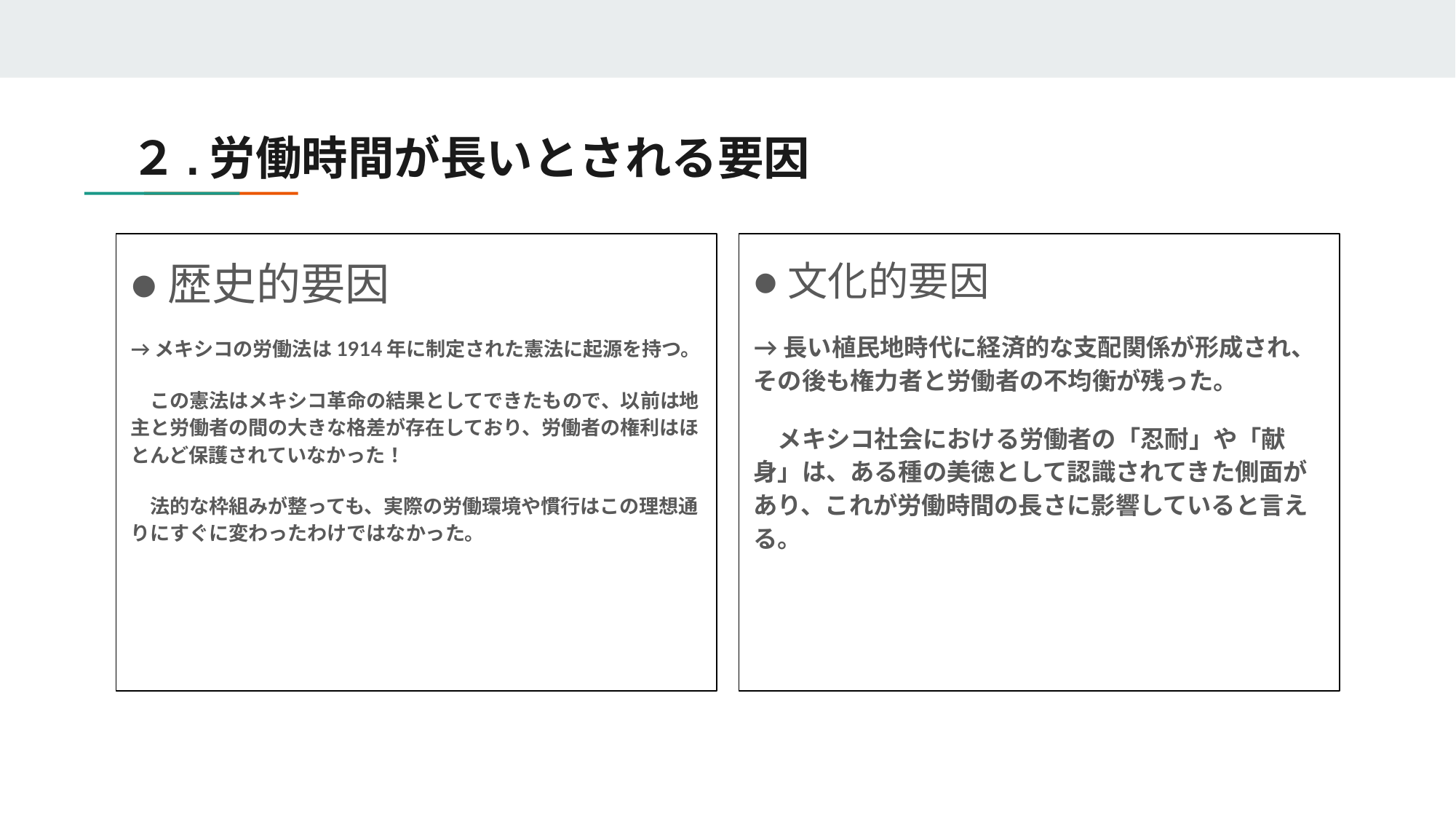

# ２.労働時間が長いとされる要因
●歴史的要因
→メキシコの労働法は1914年に制定された憲法に起源を持つ。
　この憲法はメキシコ革命の結果としてできたもので、以前は地主と労働者の間の大きな格差が存在しており、労働者の権利はほとんど保護されていなかった！
　法的な枠組みが整っても、実際の労働環境や慣行はこの理想通りにすぐに変わったわけではなかった。

●文化的要因
→長い植民地時代に経済的な支配関係が形成され​​​​​​、​​その後も権力者と労働者の不均衡が残った。
　メキシコ社会における労働者の「忍耐」や「献身」は、ある種の美徳として認識されてきた側面があり、これが労働時間の長さに影響していると言える。